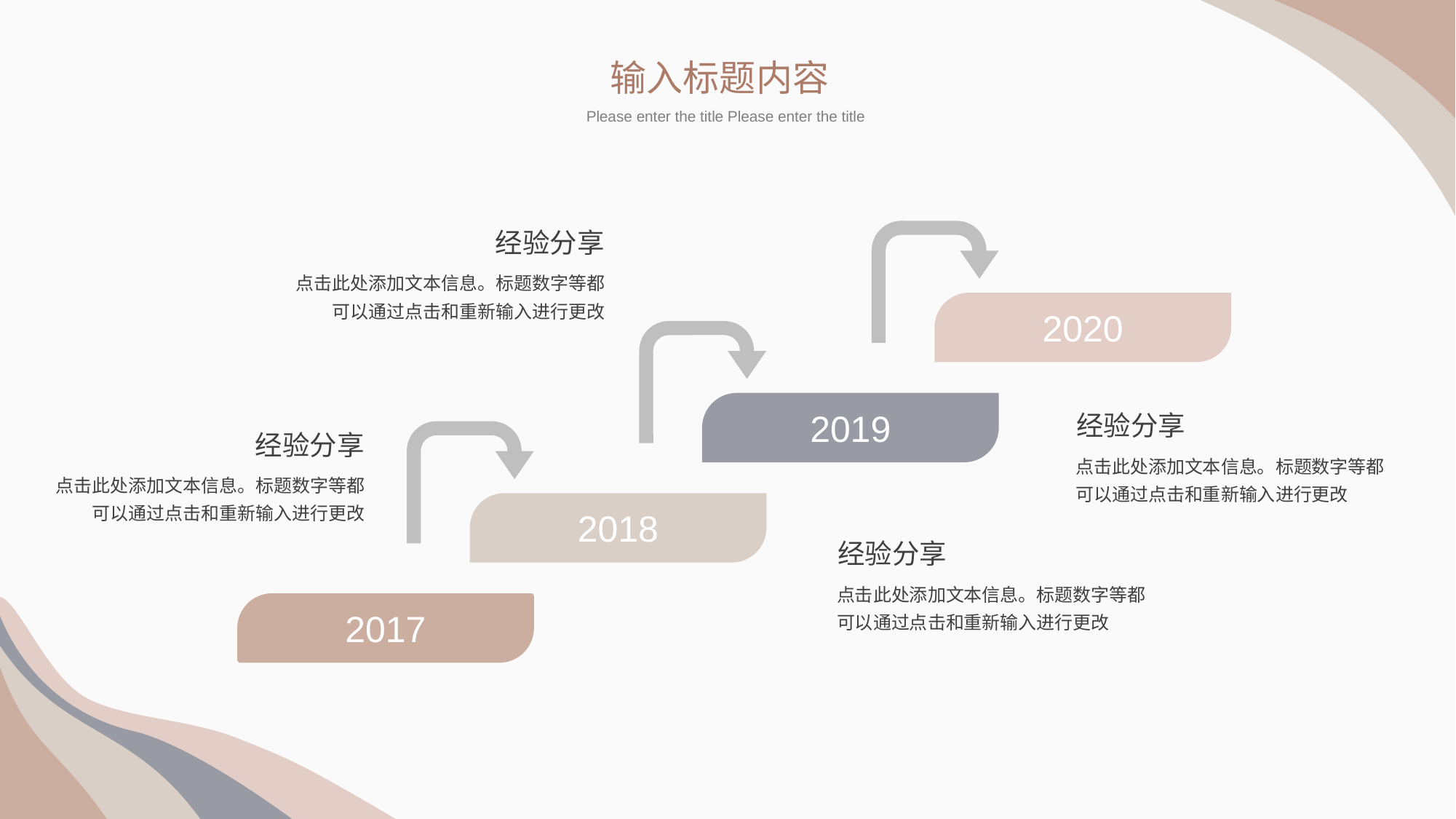

输入标题内容
Please enter the title Please enter the title
经验分享
点击此处添加文本信息。标题数字等都可以通过点击和重新输入进行更改

2020

2019
经验分享
点击此处添加文本信息。标题数字等都可以通过点击和重新输入进行更改

经验分享
点击此处添加文本信息。标题数字等都可以通过点击和重新输入进行更改
2018
经验分享
点击此处添加文本信息。标题数字等都可以通过点击和重新输入进行更改
2017